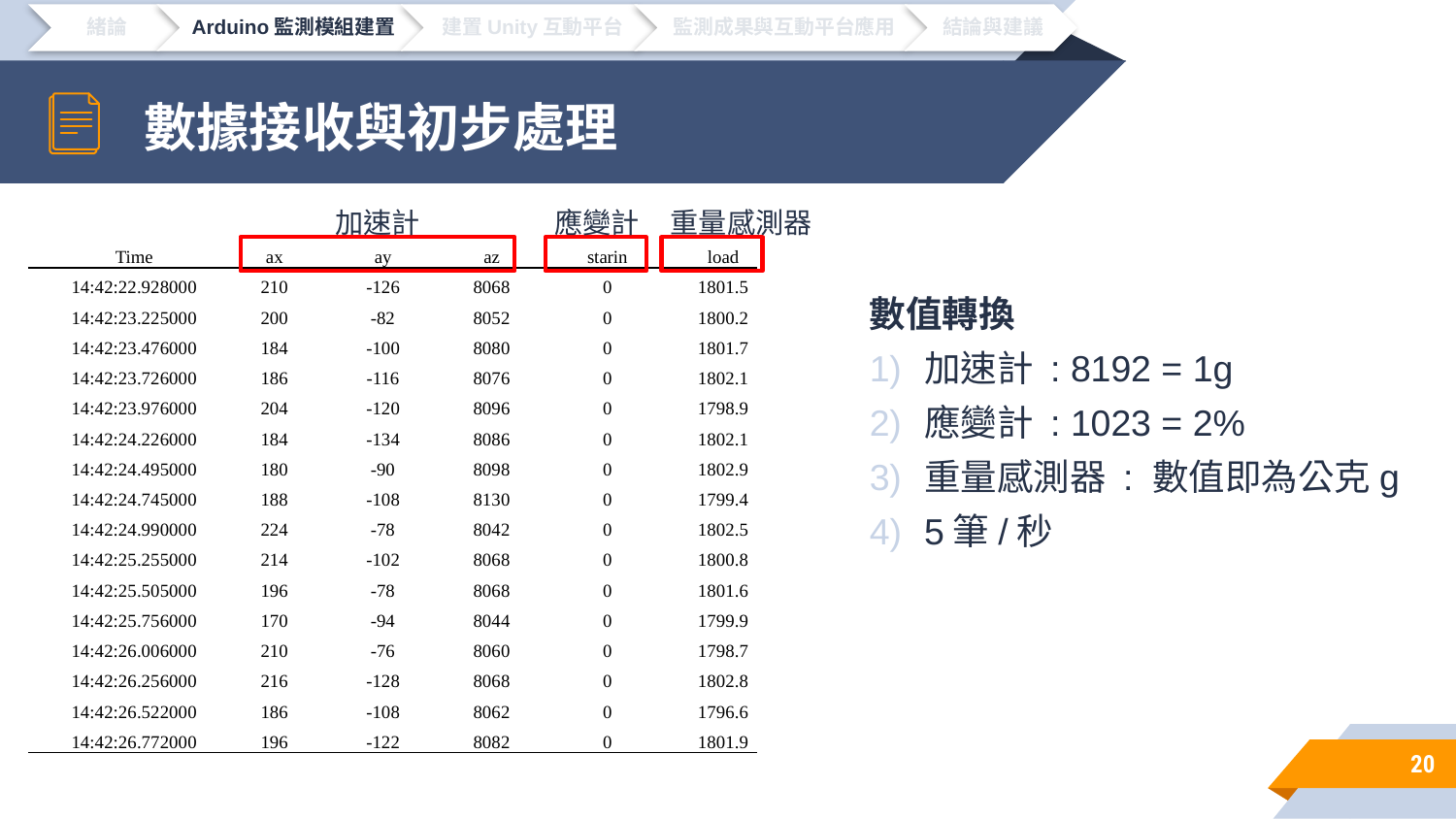

緒論
Arduino監測模組建置
建置Unity互動平台
監測成果與互動平台應用
結論與建議
# 數據接收與初步處理

重量感測器
加速計
應變計

| Time | ax | ay | az | starin | load |
| --- | --- | --- | --- | --- | --- |
| 14:42:22.928000 | 210 | -126 | 8068 | 0 | 1801.5 |
| 14:42:23.225000 | 200 | -82 | 8052 | 0 | 1800.2 |
| 14:42:23.476000 | 184 | -100 | 8080 | 0 | 1801.7 |
| 14:42:23.726000 | 186 | -116 | 8076 | 0 | 1802.1 |
| 14:42:23.976000 | 204 | -120 | 8096 | 0 | 1798.9 |
| 14:42:24.226000 | 184 | -134 | 8086 | 0 | 1802.1 |
| 14:42:24.495000 | 180 | -90 | 8098 | 0 | 1802.9 |
| 14:42:24.745000 | 188 | -108 | 8130 | 0 | 1799.4 |
| 14:42:24.990000 | 224 | -78 | 8042 | 0 | 1802.5 |
| 14:42:25.255000 | 214 | -102 | 8068 | 0 | 1800.8 |
| 14:42:25.505000 | 196 | -78 | 8068 | 0 | 1801.6 |
| 14:42:25.756000 | 170 | -94 | 8044 | 0 | 1799.9 |
| 14:42:26.006000 | 210 | -76 | 8060 | 0 | 1798.7 |
| 14:42:26.256000 | 216 | -128 | 8068 | 0 | 1802.8 |
| 14:42:26.522000 | 186 | -108 | 8062 | 0 | 1796.6 |
| 14:42:26.772000 | 196 | -122 | 8082 | 0 | 1801.9 |

數值轉換
加速計 : 8192 = 1g
應變計 : 1023 = 2%
重量感測器 : 數值即為公克g
5筆/秒

20